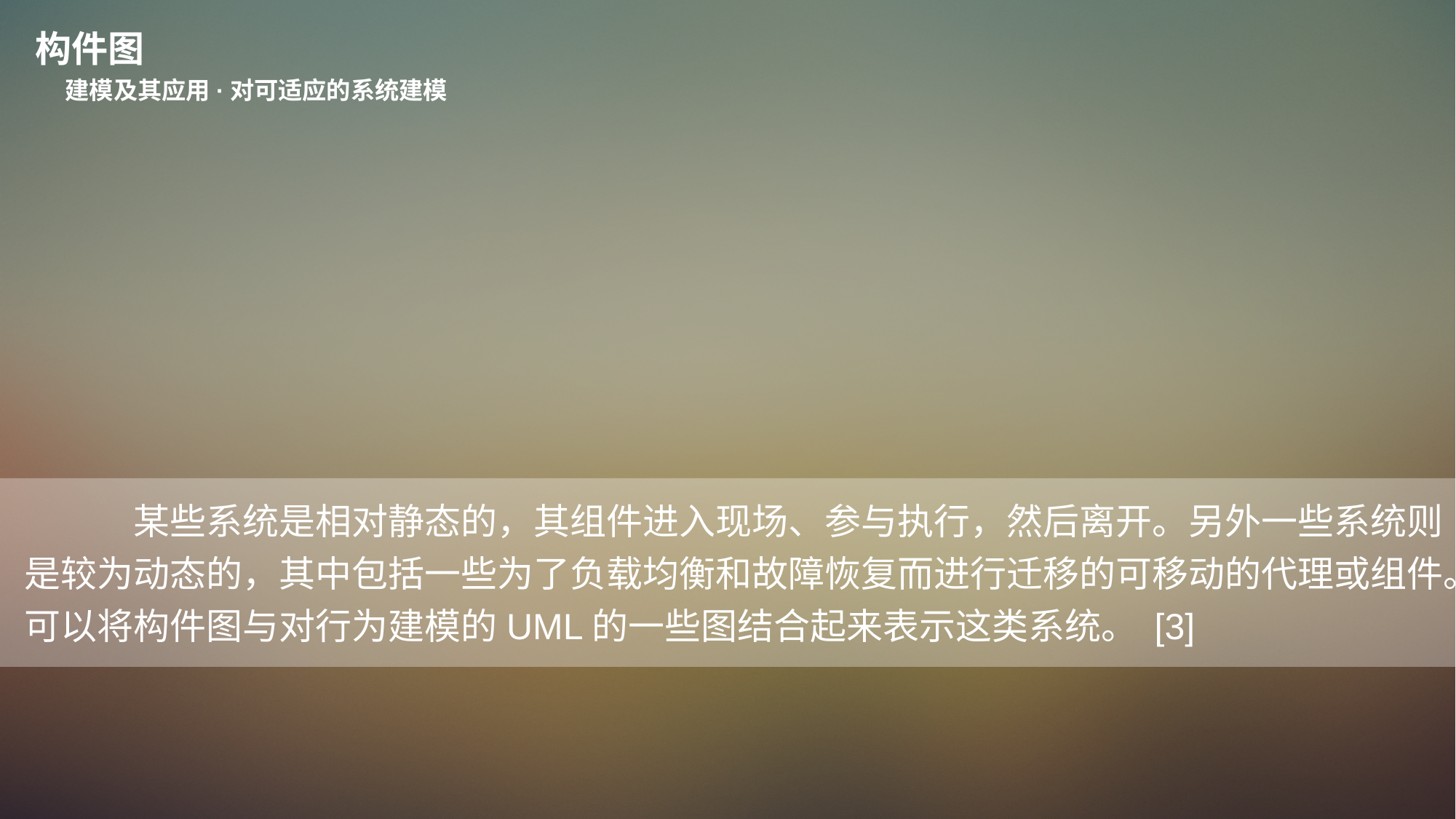

构件图
建模及其应用·对可适应的系统建模

	某些系统是相对静态的，其组件进入现场、参与执行，然后离开。另外一些系统则是较为动态的，其中包括一些为了负载均衡和故障恢复而进行迁移的可移动的代理或组件。可以将构件图与对行为建模的UML的一些图结合起来表示这类系统。 [3]